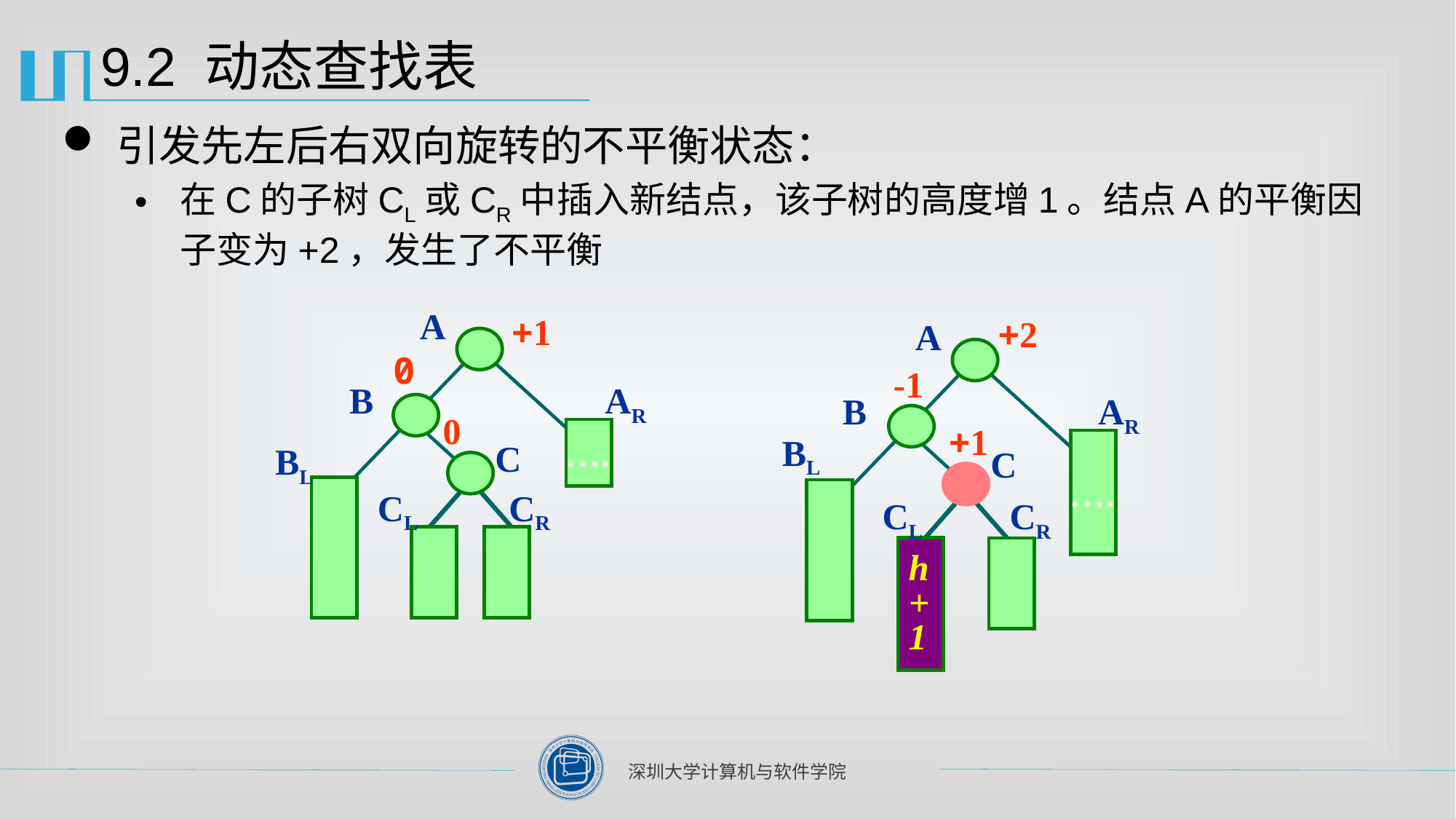

# 9.2 动态查找表
引发先左后右双向旋转的不平衡状态：
在C的子树CL或CR中插入新结点，该子树的高度增1。结点A的平衡因子变为+2，发生了不平衡

A
+1

0

B
AR

0
….

C
BL

CL
CR

+2
A

-1

B
AR

+1
BL
….
C

CL
CR

h
+
1

72